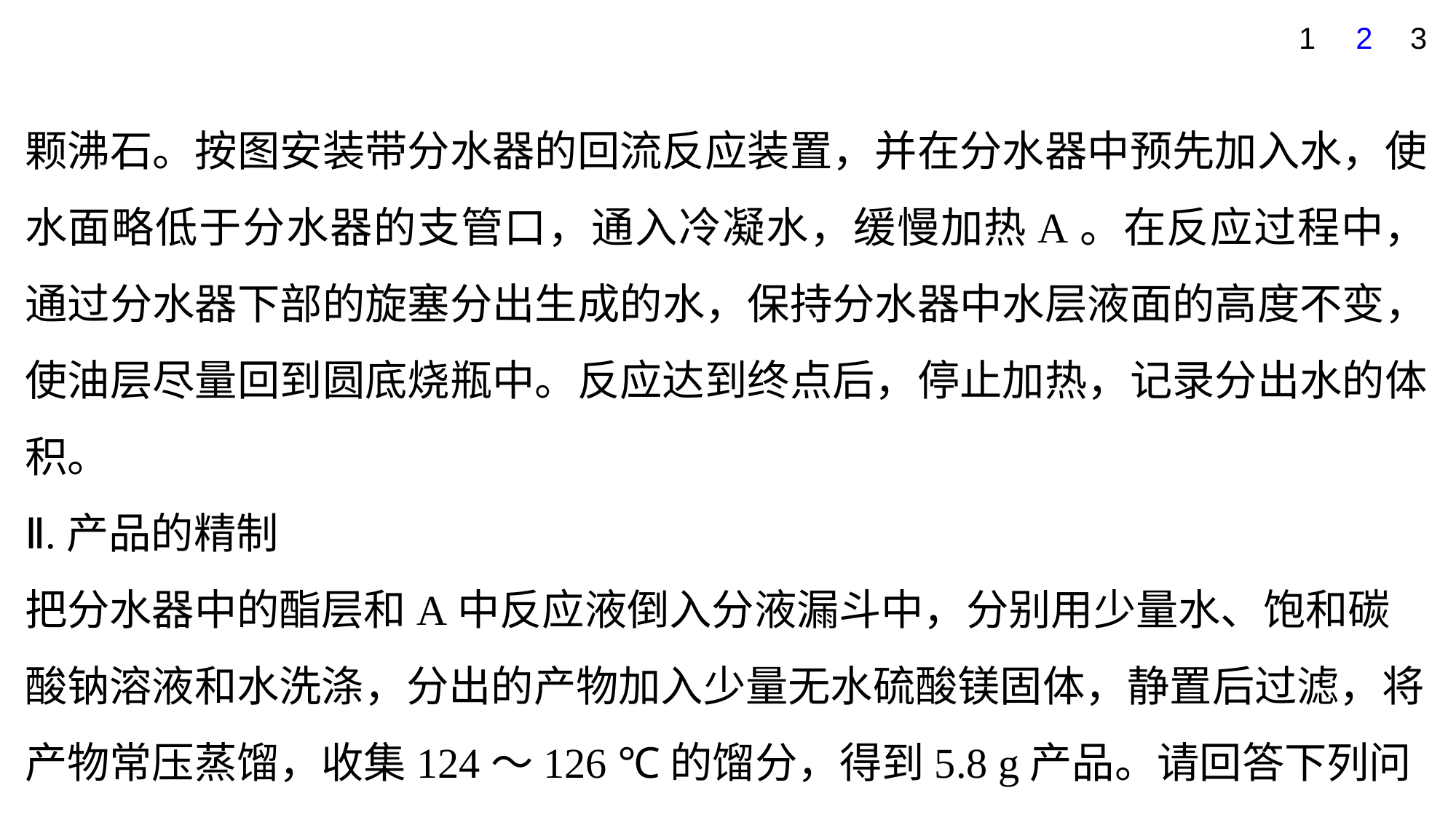

1
2
3
颗沸石。按图安装带分水器的回流反应装置，并在分水器中预先加入水，使水面略低于分水器的支管口，通入冷凝水，缓慢加热A。在反应过程中，通过分水器下部的旋塞分出生成的水，保持分水器中水层液面的高度不变，使油层尽量回到圆底烧瓶中。反应达到终点后，停止加热，记录分出水的体积。
Ⅱ.产品的精制
把分水器中的酯层和A中反应液倒入分液漏斗中，分别用少量水、饱和碳酸钠溶液和水洗涤，分出的产物加入少量无水硫酸镁固体，静置后过滤，将产物常压蒸馏，收集124～126 ℃的馏分，得到5.8 g产品。请回答下列问题：